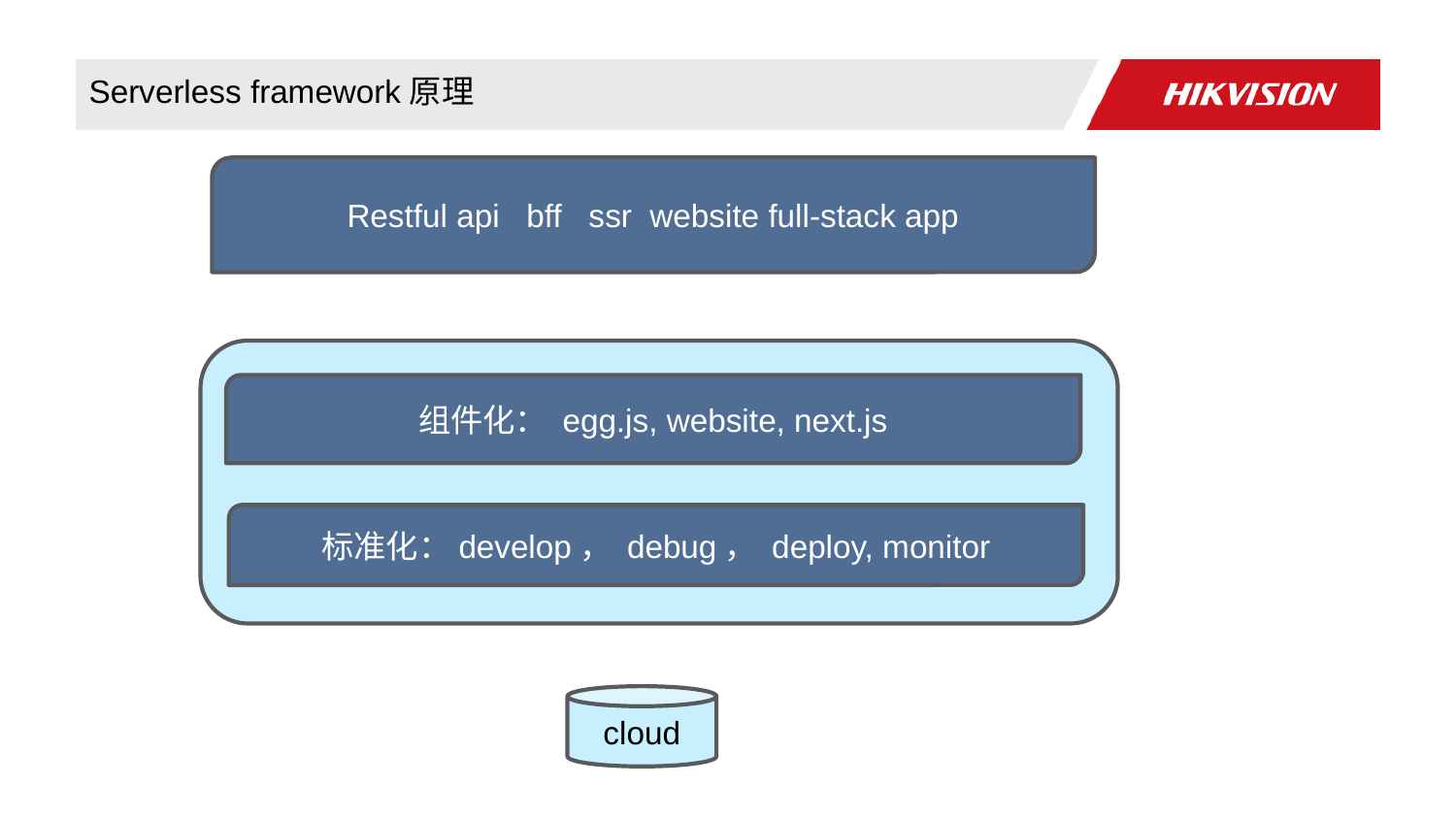

# Serverless framework原理
Restful api   bff   ssr  website full-stack app

组件化： egg.js, website, next.js
标准化：develop， debug， deploy, monitor
cloud